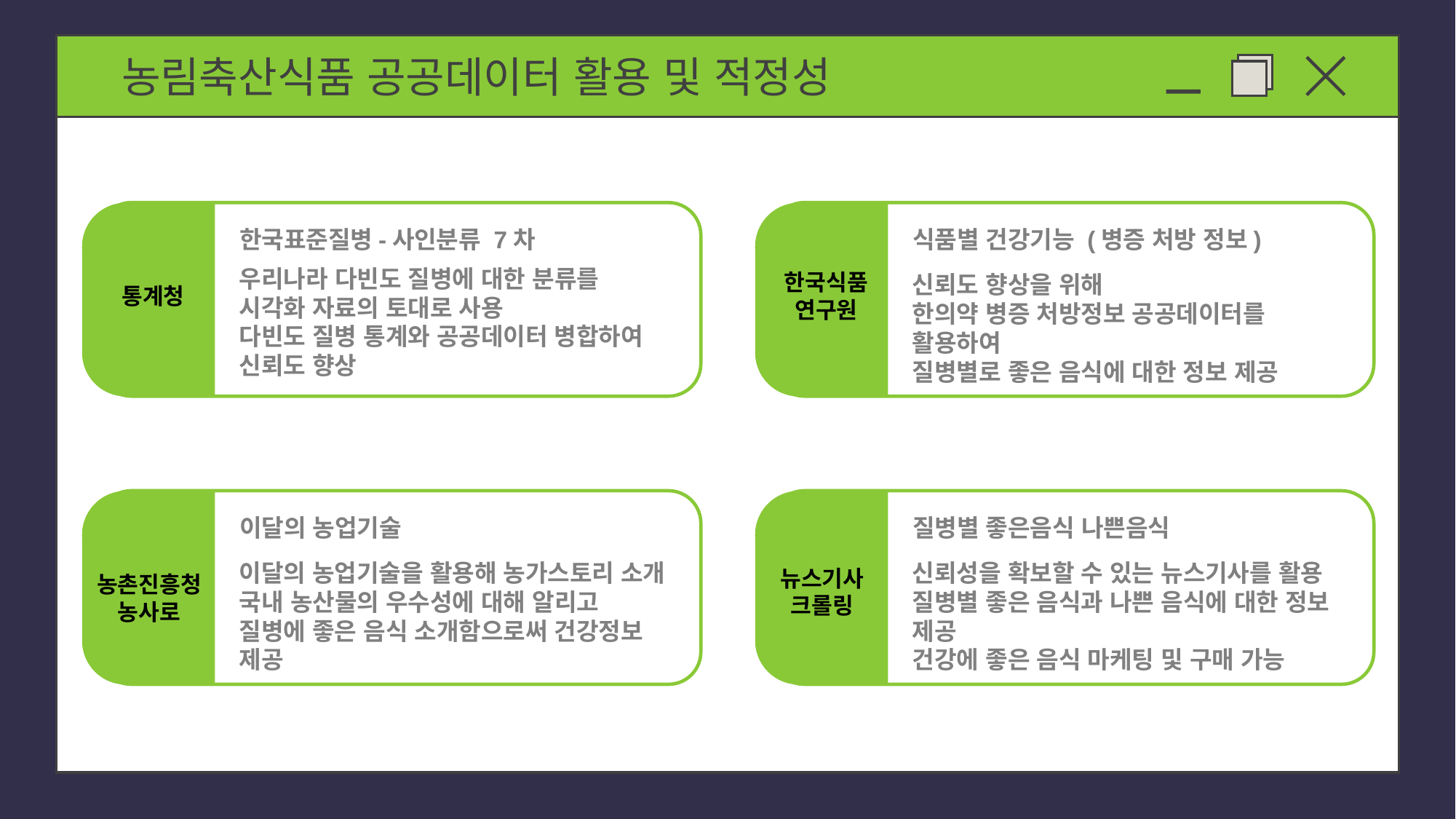

농림축산식품 공공데이터 활용 및 적정성

한국표준질병-사인분류 7차

우리나라 다빈도 질병에 대한 분류를
시각화 자료의 토대로 사용
다빈도 질병 통계와 공공데이터 병합하여
신뢰도 향상
통계청

식품별 건강기능 (병증 처방 정보)

한국식품
연구원
신뢰도 향상을 위해
한의약 병증 처방정보 공공데이터를 활용하여
질병별로 좋은 음식에 대한 정보 제공

이달의 농업기술

이달의 농업기술을 활용해 농가스토리 소개
국내 농산물의 우수성에 대해 알리고
질병에 좋은 음식 소개함으로써 건강정보 제공
농촌진흥청
농사로

질병별 좋은음식 나쁜음식

신뢰성을 확보할 수 있는 뉴스기사를 활용
질병별 좋은 음식과 나쁜 음식에 대한 정보 제공
건강에 좋은 음식 마케팅 및 구매 가능
뉴스기사
크롤링